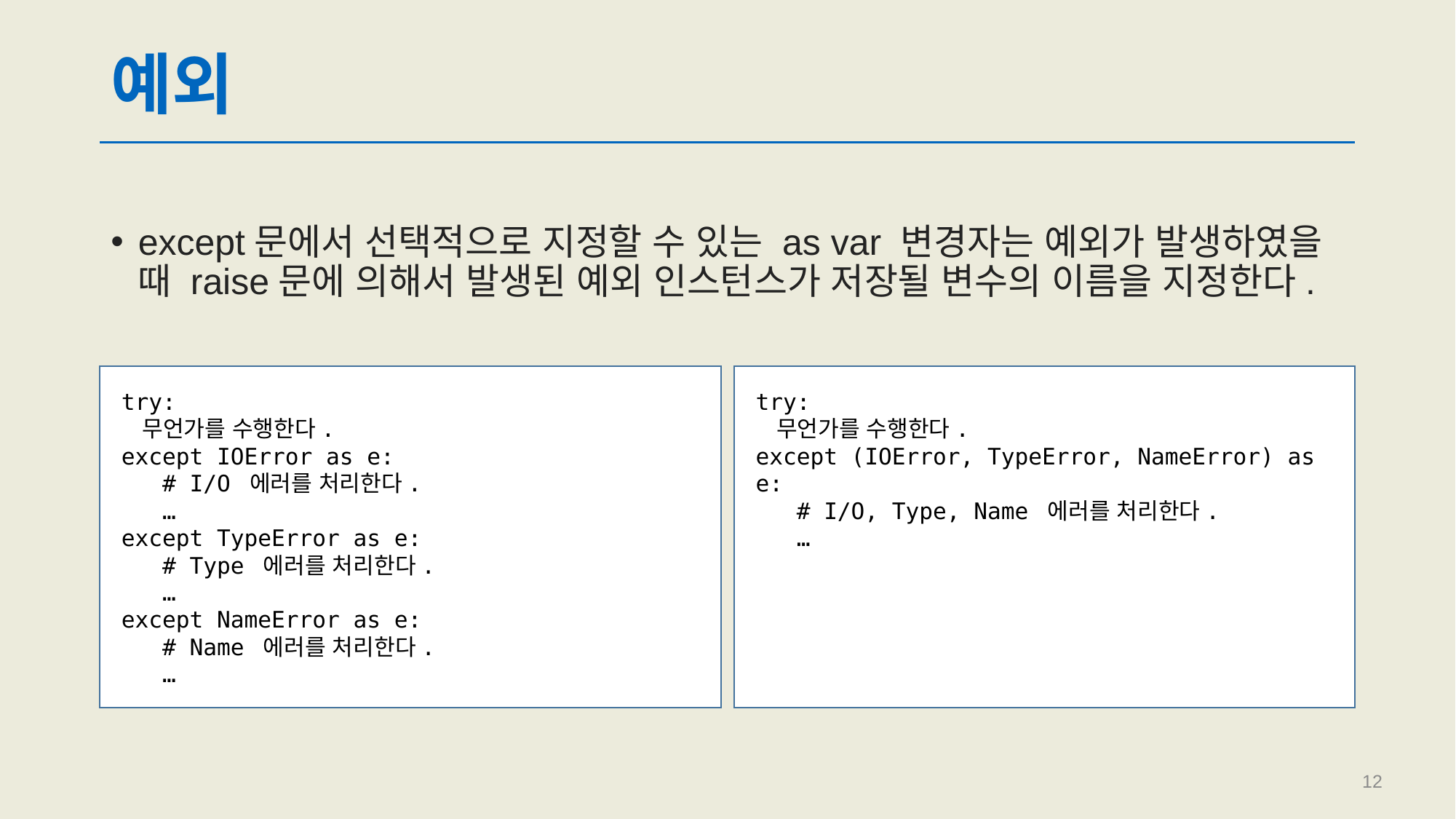

# 예외
except문에서 선택적으로 지정할 수 있는 as var 변경자는 예외가 발생하였을 때 raise문에 의해서 발생된 예외 인스턴스가 저장될 변수의 이름을 지정한다.

try:
   무언가를 수행한다.
except IOError as e:
   # I/O 에러를 처리한다.
   …
except TypeError as e:
   # Type 에러를 처리한다.
   …
except NameError as e:
   # Name 에러를 처리한다.
   …
try:
   무언가를 수행한다.
except (IOError, TypeError, NameError) as e:
   # I/O, Type, Name 에러를 처리한다.
   …
12